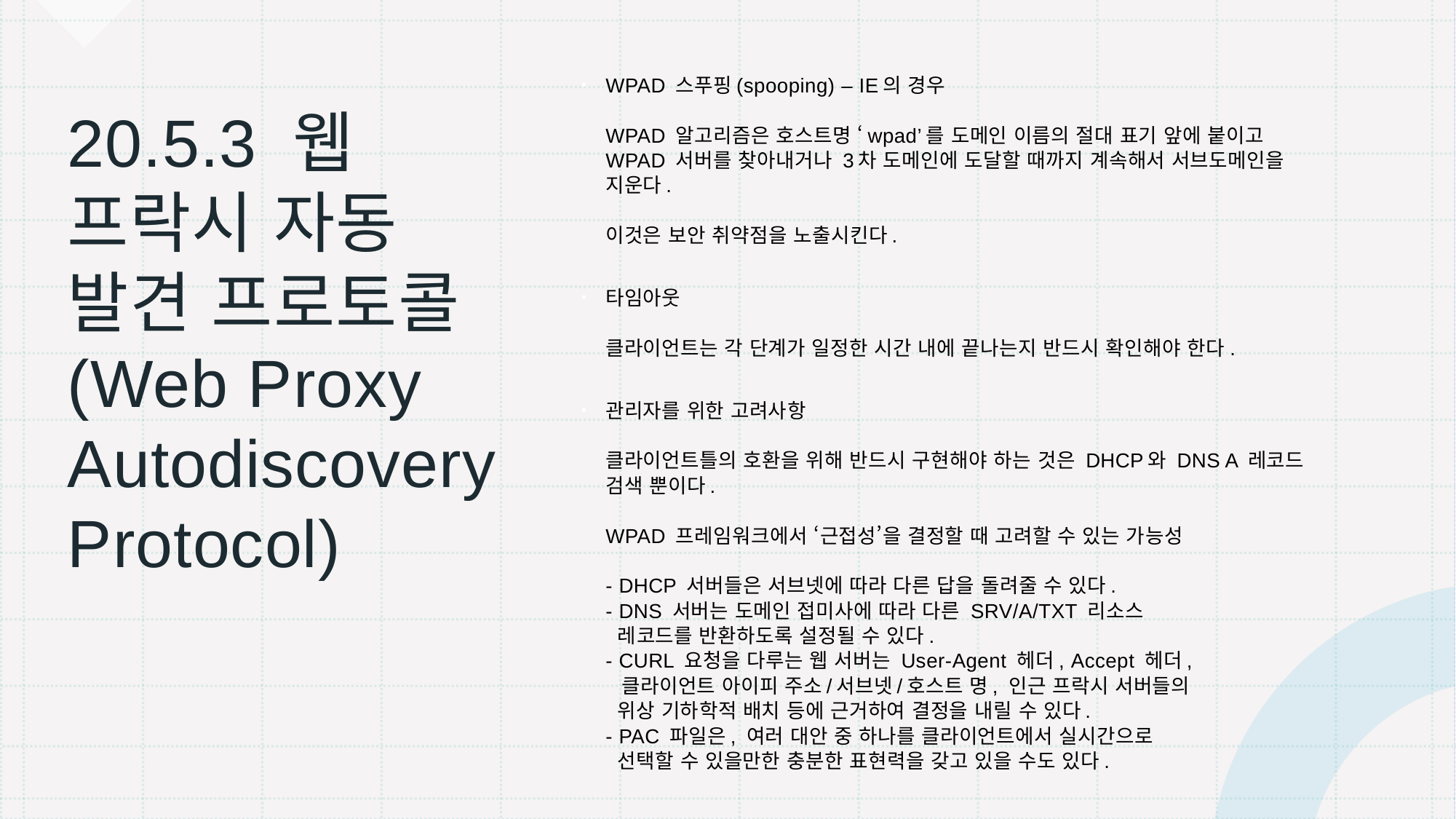

WPAD 스푸핑(spooping) – IE의 경우
WPAD 알고리즘은 호스트명 ‘wpad’를 도메인 이름의 절대 표기 앞에 붙이고 WPAD 서버를 찾아내거나 3차 도메인에 도달할 때까지 계속해서 서브도메인을 지운다.
이것은 보안 취약점을 노출시킨다.

타임아웃
클라이언트는 각 단계가 일정한 시간 내에 끝나는지 반드시 확인해야 한다.

관리자를 위한 고려사항
클라이언트틀의 호환을 위해 반드시 구현해야 하는 것은 DHCP와 DNS A 레코드 검색 뿐이다.
WPAD 프레임워크에서 ‘근접성’을 결정할 때 고려할 수 있는 가능성
- DHCP 서버들은 서브넷에 따라 다른 답을 돌려줄 수 있다.
- DNS 서버는 도메인 접미사에 따라 다른 SRV/A/TXT 리소스
  레코드를 반환하도록 설정될 수 있다.
- CURL 요청을 다루는 웹 서버는 User-Agent 헤더, Accept 헤더,
  클라이언트 아이피 주소/서브넷/호스트 명, 인근 프락시 서버들의
  위상 기하학적 배치 등에 근거하여 결정을 내릴 수 있다.
- PAC 파일은, 여러 대안 중 하나를 클라이언트에서 실시간으로
  선택할 수 있을만한 충분한 표현력을 갖고 있을 수도 있다.
# 20.5.3 웹 프락시 자동 발견 프로토콜(Web Proxy Autodiscovery Protocol)